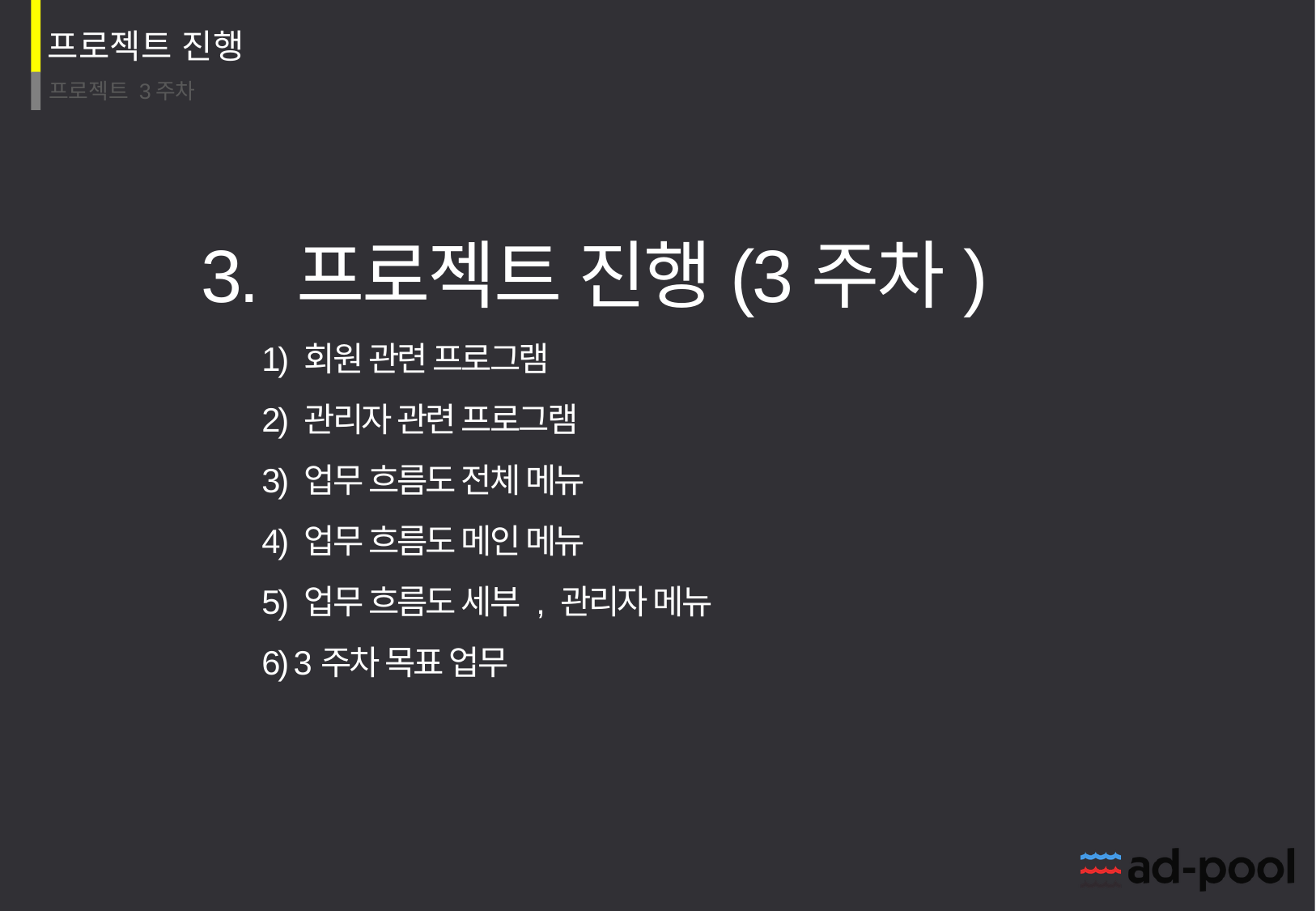

3. 프로젝트 진행(3주차)
1) 회원 관련 프로그램
2) 관리자 관련 프로그램
3) 업무 흐름도 전체 메뉴
4) 업무 흐름도 메인 메뉴
5) 업무 흐름도 세부 , 관리자 메뉴
6) 3주차 목표 업무